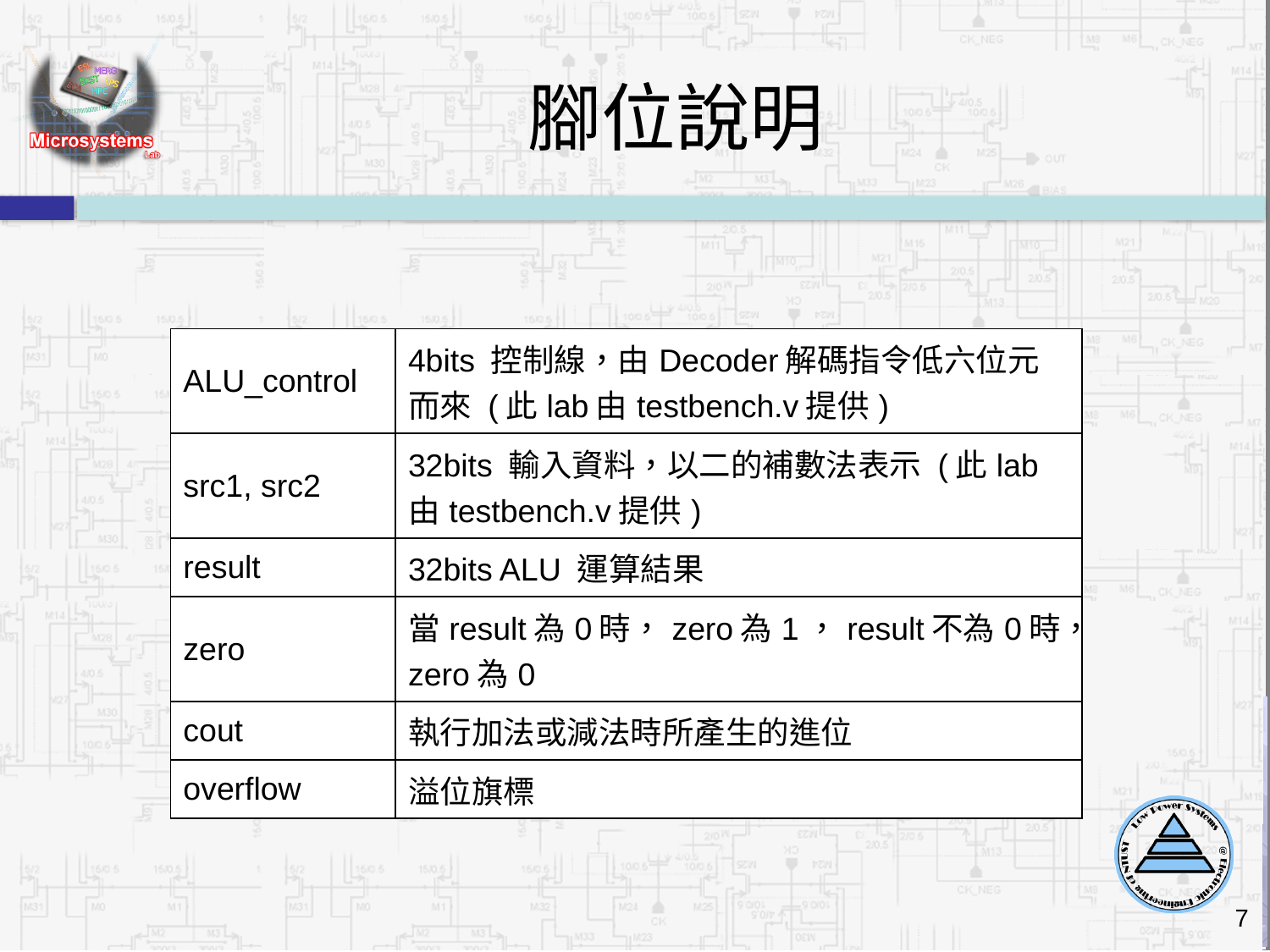

# 腳位說明
| ALU\_control | 4bits 控制線，由Decoder解碼指令低六位元而來 (此lab由testbench.v提供) |
| --- | --- |
| src1, src2 | 32bits 輸入資料，以二的補數法表示 (此lab由testbench.v提供) |
| result | 32bits ALU 運算結果 |
| zero | 當result為0時，zero為1，result不為0時，zero為0 |
| cout | 執行加法或減法時所產生的進位 |
| overflow | 溢位旗標 |
7